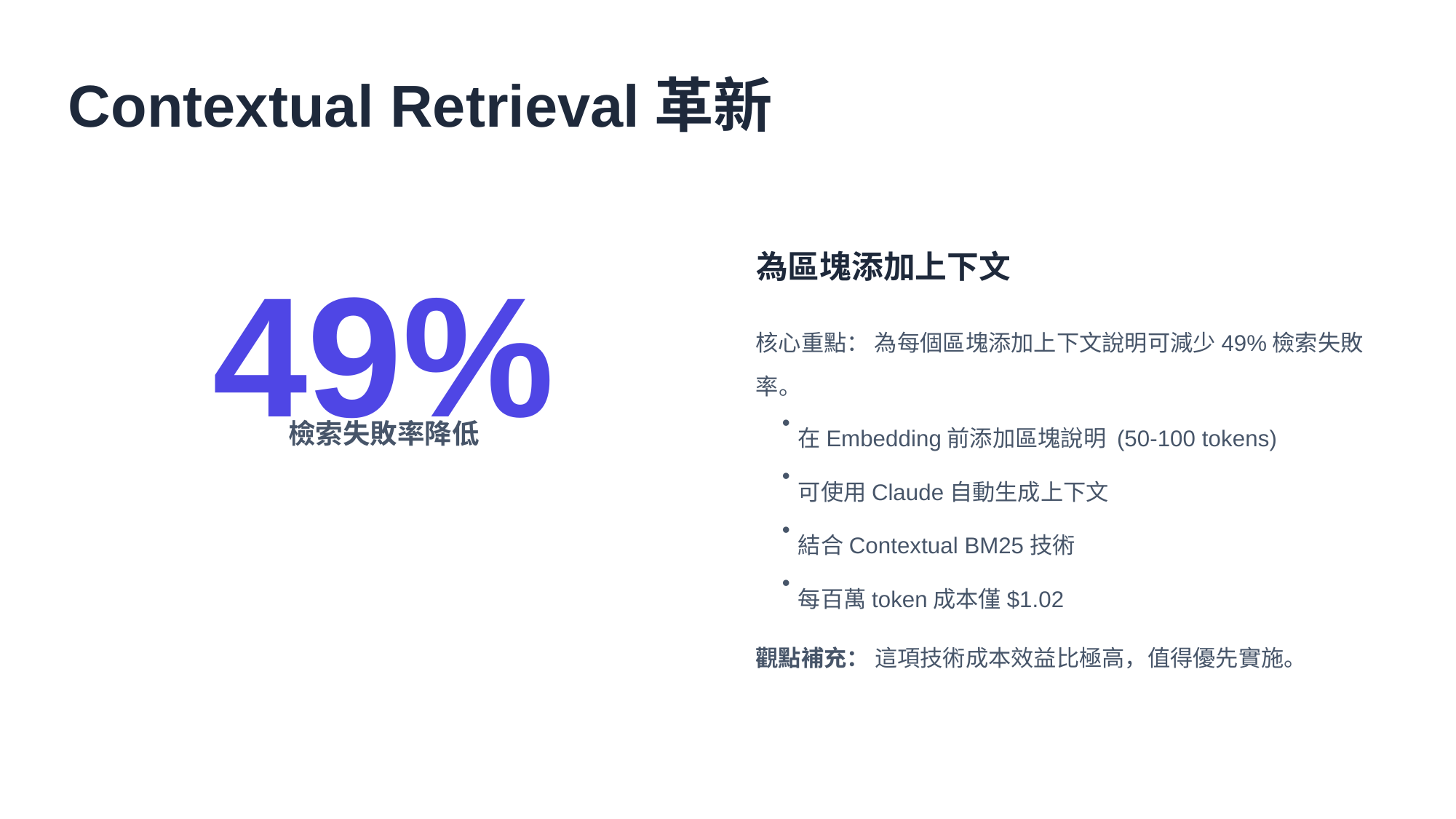

Contextual Retrieval革新
49%
為區塊添加上下文
核心重點： 為每個區塊添加上下文說明可減少49%檢索失敗率。
•
在Embedding前添加區塊說明 (50-100 tokens)
檢索失敗率降低
•
可使用Claude自動生成上下文
•
結合Contextual BM25技術
•
每百萬token成本僅$1.02
觀點補充： 這項技術成本效益比極高，值得優先實施。